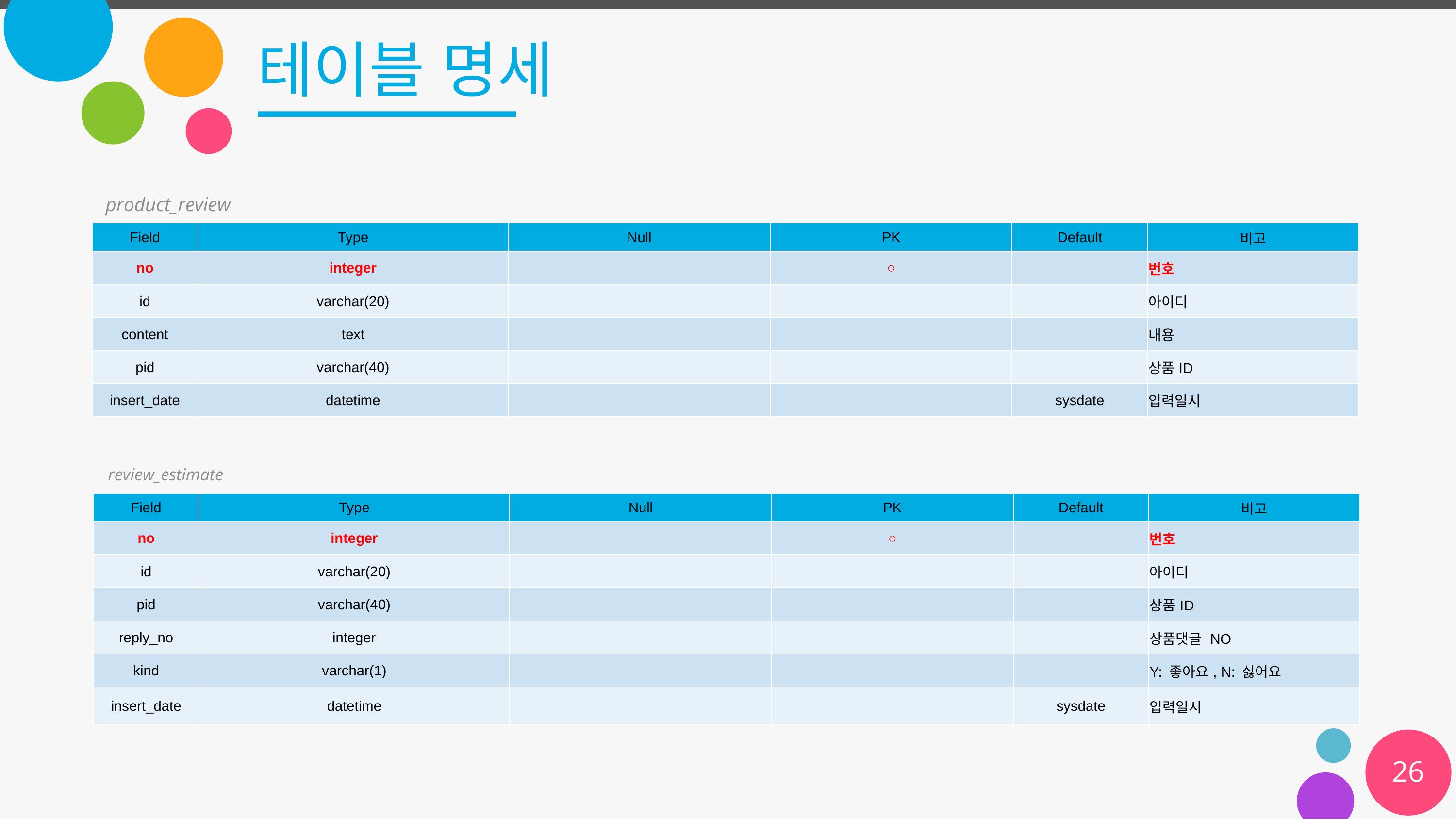

# 테이블 명세
product_review
| Field | Type | Null | PK | Default | 비고 |
| --- | --- | --- | --- | --- | --- |
| no | integer |  | ○ |  | 번호 |
| id | varchar(20) |  |  |  | 아이디 |
| content | text |  |  |  | 내용 |
| pid | varchar(40) |  |  |  | 상품ID |
| insert\_date | datetime |  |  | sysdate | 입력일시 |
review_estimate
| Field | Type | Null | PK | Default | 비고 |
| --- | --- | --- | --- | --- | --- |
| no | integer |  | ○ |  | 번호 |
| id | varchar(20) |  |  |  | 아이디 |
| pid | varchar(40) |  |  |  | 상품ID |
| reply\_no | integer |  |  |  | 상품댓글 NO |
| kind | varchar(1) |  |  |  | Y: 좋아요, N: 싫어요 |
| insert\_date | datetime |  |  | sysdate | 입력일시 |
26